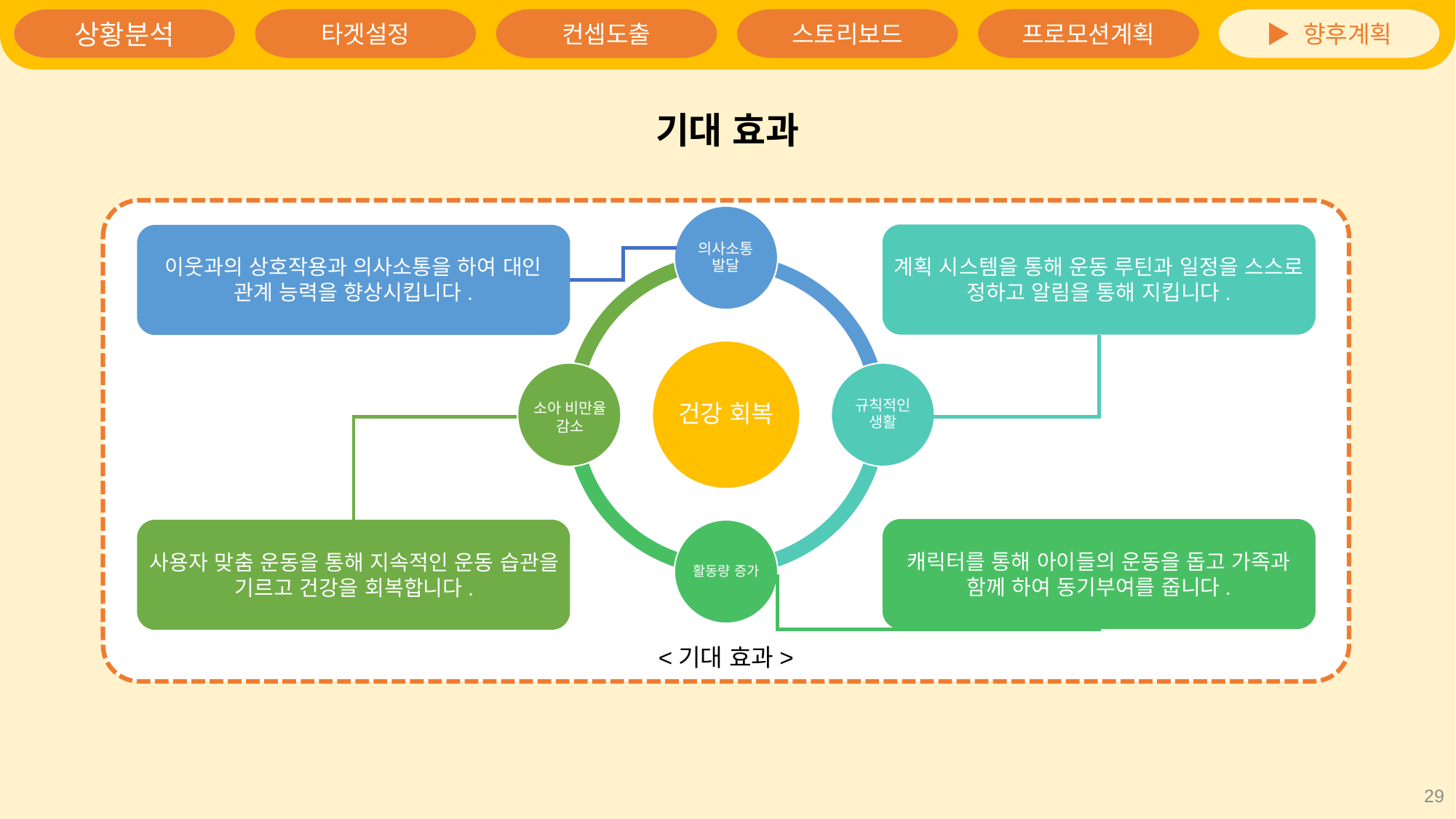

상황분석
▶ 향후계획
기대 효과

건강 회복
의사소통 발달
규칙적인 생활
활동량 증가

계획 시스템을 통해 운동 루틴과 일정을 스스로 정하고 알림을 통해 지킵니다.
이웃과의 상호작용과 의사소통을 하여 대인 관계 능력을 향상시킵니다.
소아 비만율 감소

캐릭터를 통해 아이들의 운동을 돕고 가족과 함께 하여 동기부여를 줍니다.
사용자 맞춤 운동을 통해 지속적인 운동 습관을 기르고 건강을 회복합니다.
<기대 효과>
29